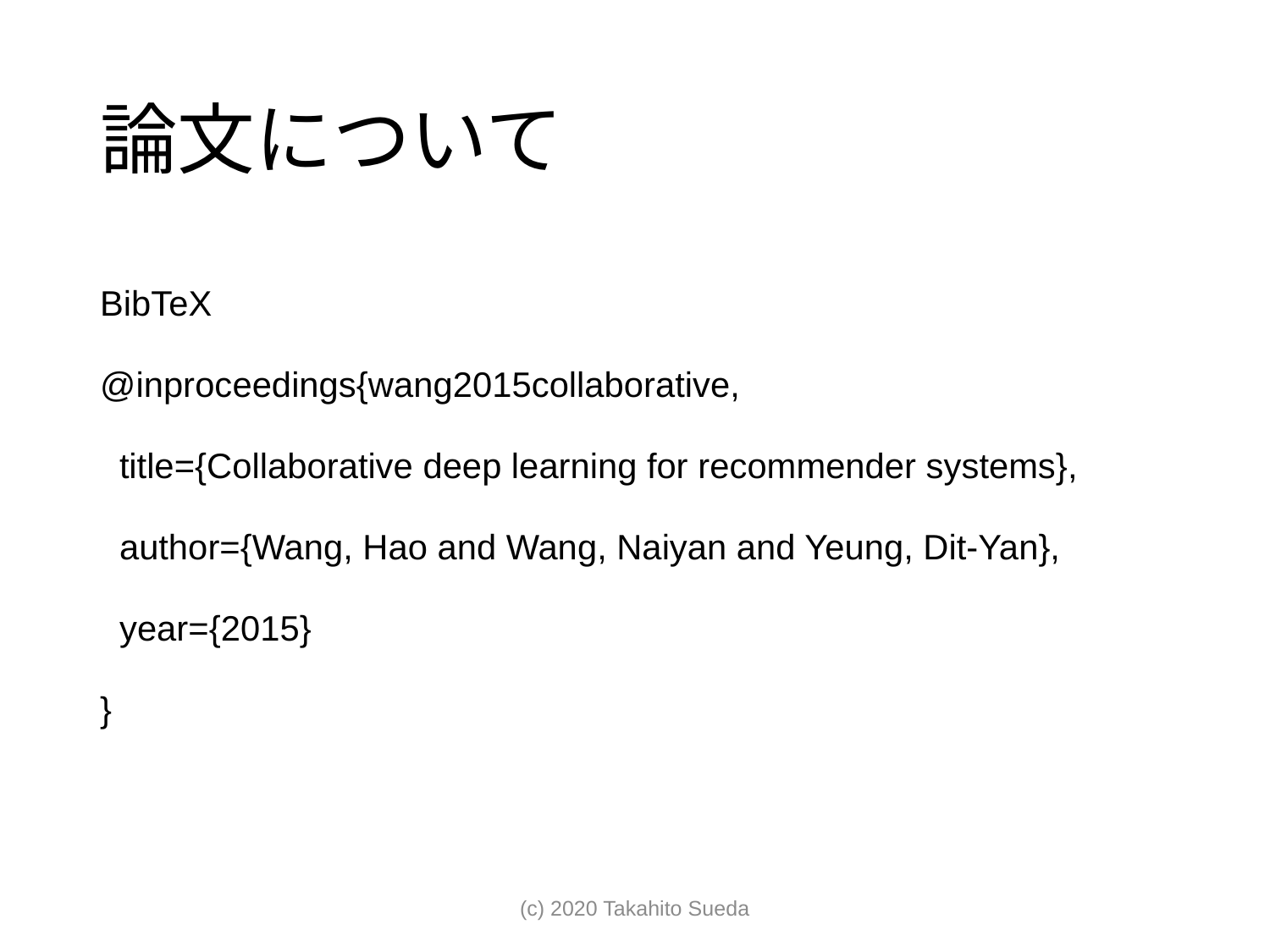

# 論文について
BibTeX
@inproceedings{wang2015collaborative,
  title={Collaborative deep learning for recommender systems},
  author={Wang, Hao and Wang, Naiyan and Yeung, Dit-Yan},
  year={2015}
}
(c) 2020 Takahito Sueda